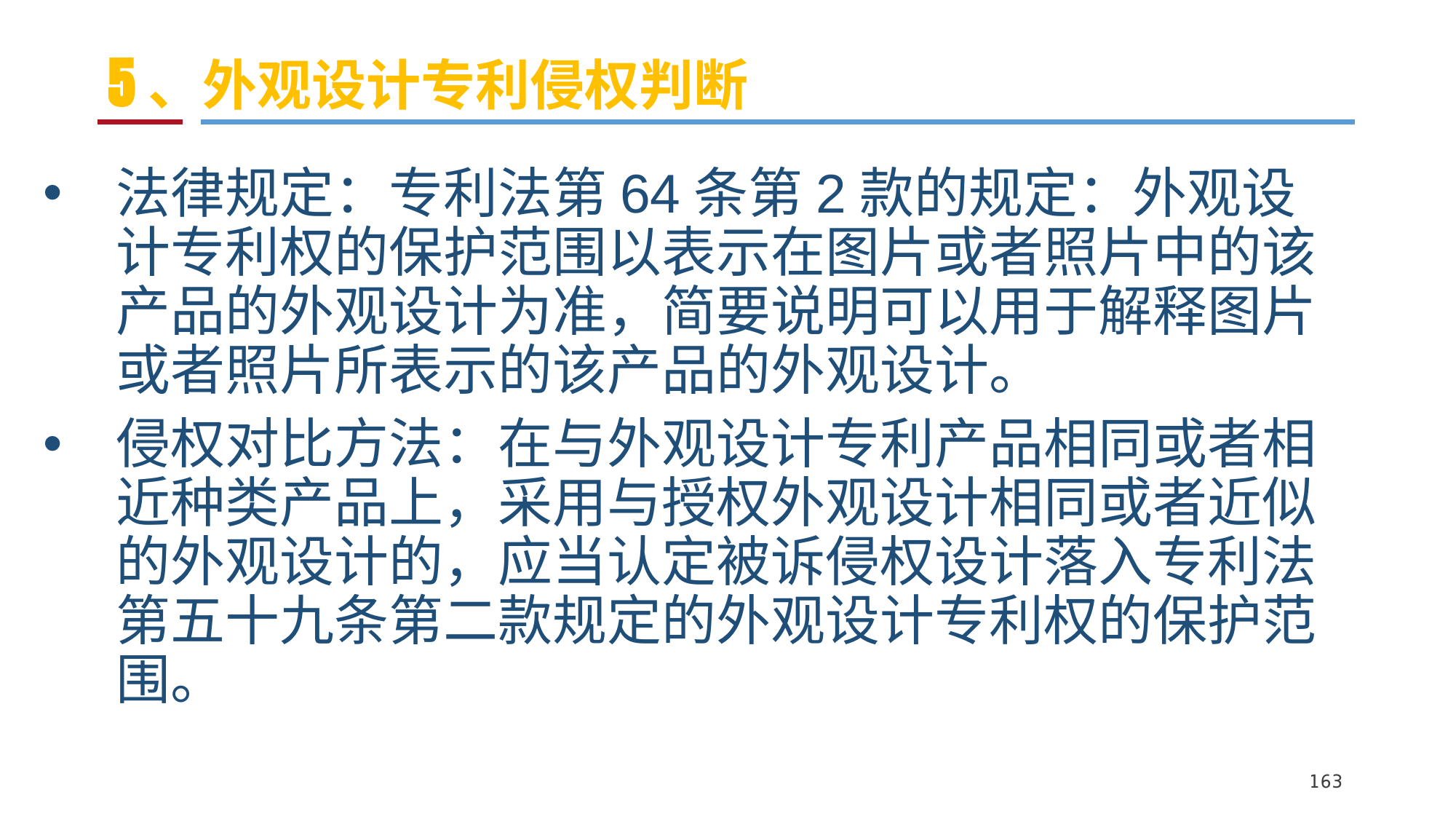

# 5、外观设计专利侵权判断
法律规定：专利法第64条第2款的规定：外观设计专利权的保护范围以表示在图片或者照片中的该产品的外观设计为准，简要说明可以用于解释图片或者照片所表示的该产品的外观设计。
侵权对比方法：在与外观设计专利产品相同或者相近种类产品上，采用与授权外观设计相同或者近似的外观设计的，应当认定被诉侵权设计落入专利法第五十九条第二款规定的外观设计专利权的保护范围。

163